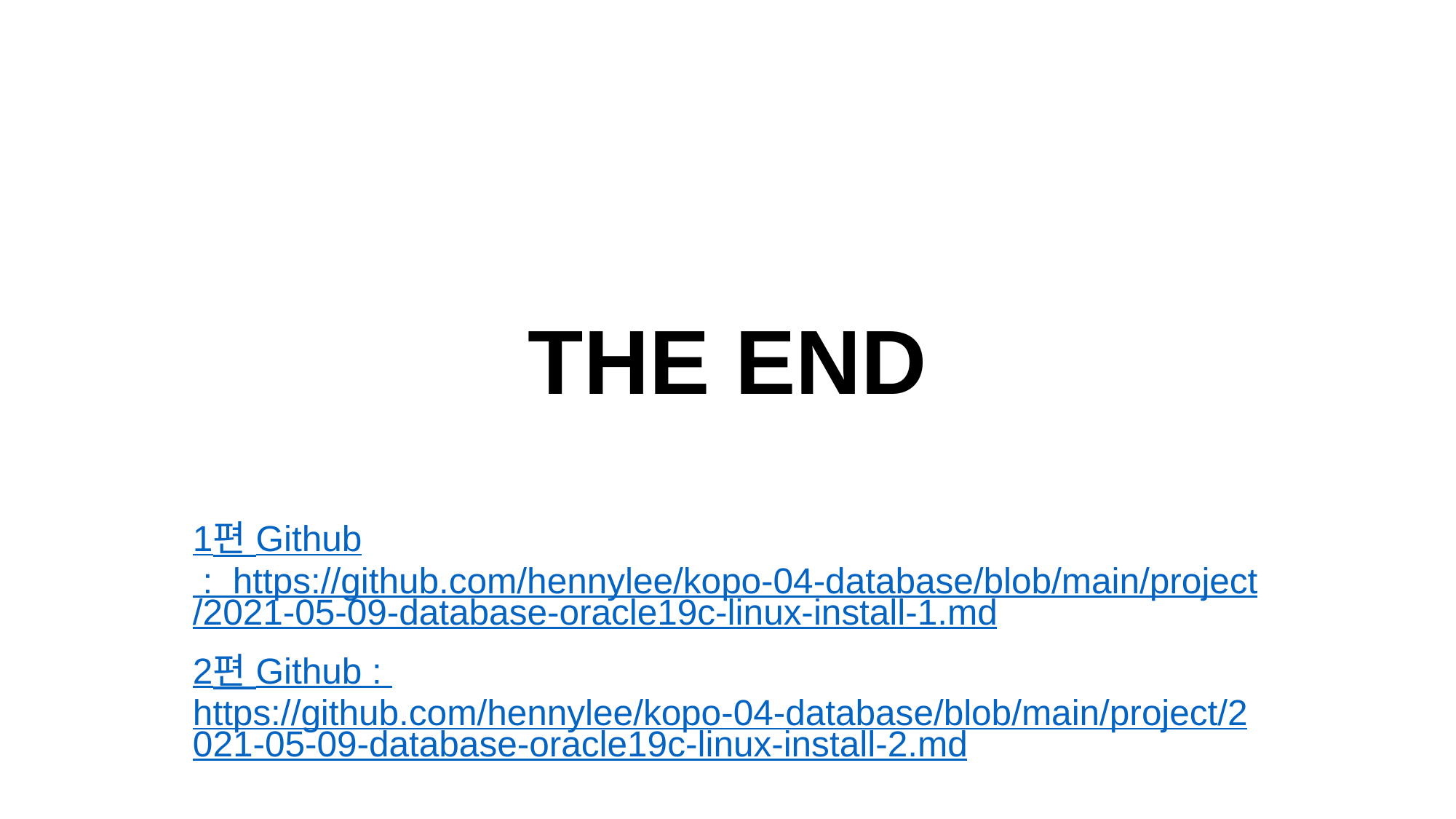

# THE END
1편 Github :  https://github.com/hennylee/kopo-04-database/blob/main/project/2021-05-09-database-oracle19c-linux-install-1.md
2편 Github : https://github.com/hennylee/kopo-04-database/blob/main/project/2021-05-09-database-oracle19c-linux-install-2.md